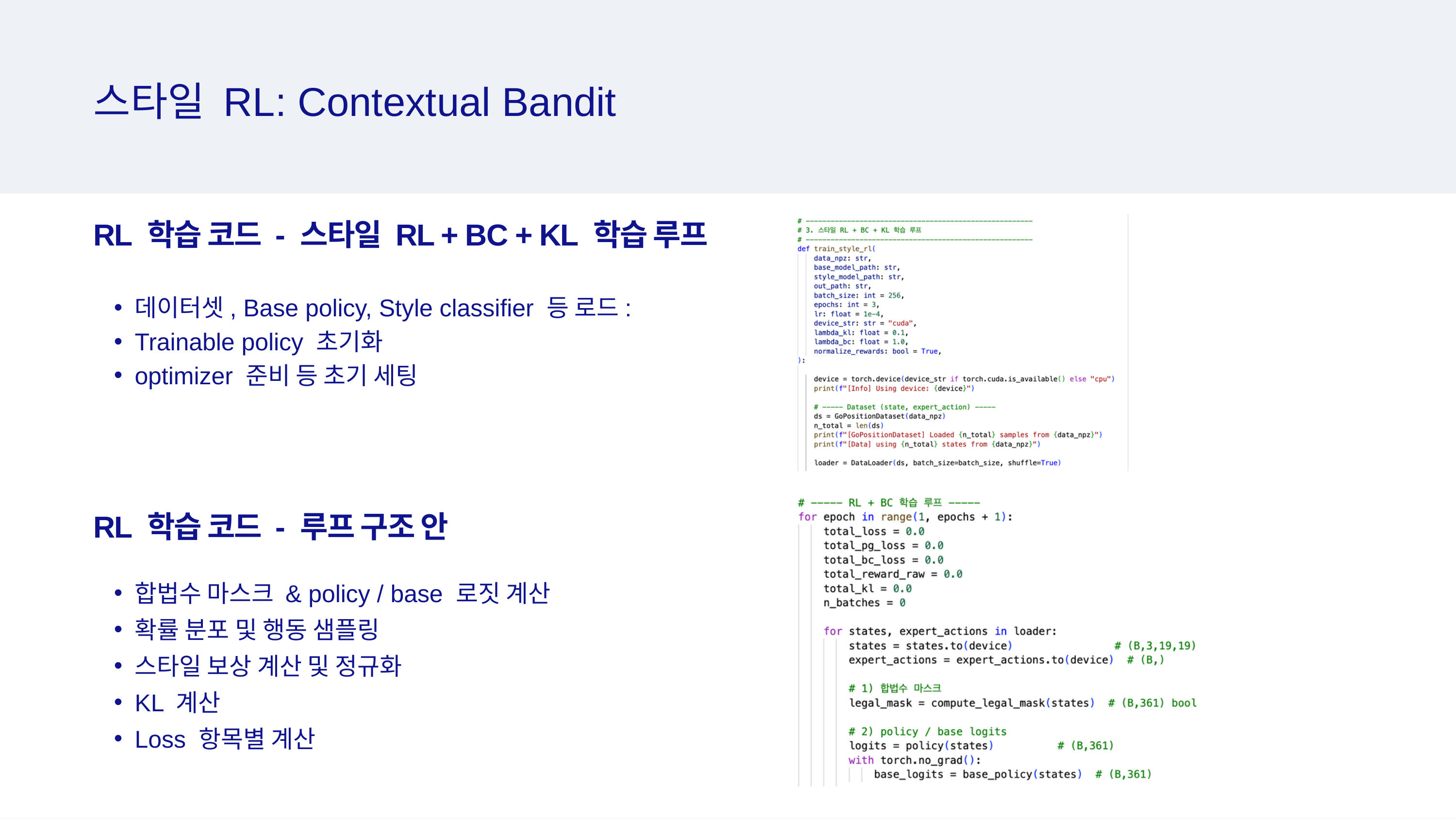

스타일 RL: Contextual Bandit

RL 학습 코드 - 스타일 RL + BC + KL 학습 루프

데이터셋, Base policy, Style classifier 등 로드:
Trainable policy 초기화
optimizer 준비 등 초기 세팅

RL 학습 코드 - 루프 구조 안
합법수 마스크 & policy / base 로짓 계산
확률 분포 및 행동 샘플링
스타일 보상 계산 및 정규화
KL 계산
Loss 항목별 계산